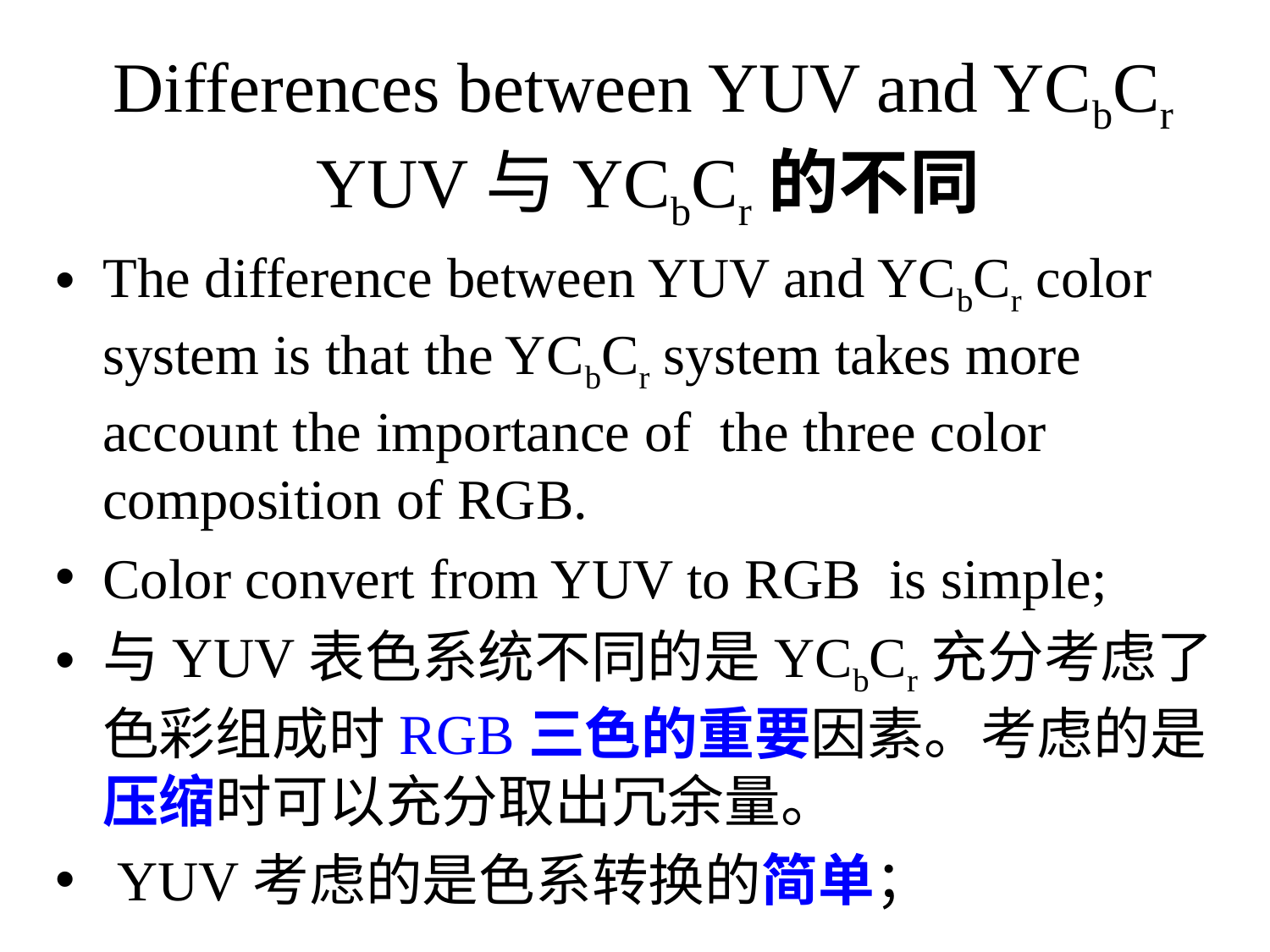

# Differences between YUV and YCbCr YUV与YCbCr的不同
The difference between YUV and YCbCr color system is that the YCbCr system takes more account the importance of  the three color composition of RGB.
Color convert from YUV to RGB  is simple;
与YUV表色系统不同的是YCbCr充分考虑了色彩组成时RGB三色的重要因素。考虑的是压缩时可以充分取出冗余量。
 YUV考虑的是色系转换的简单；